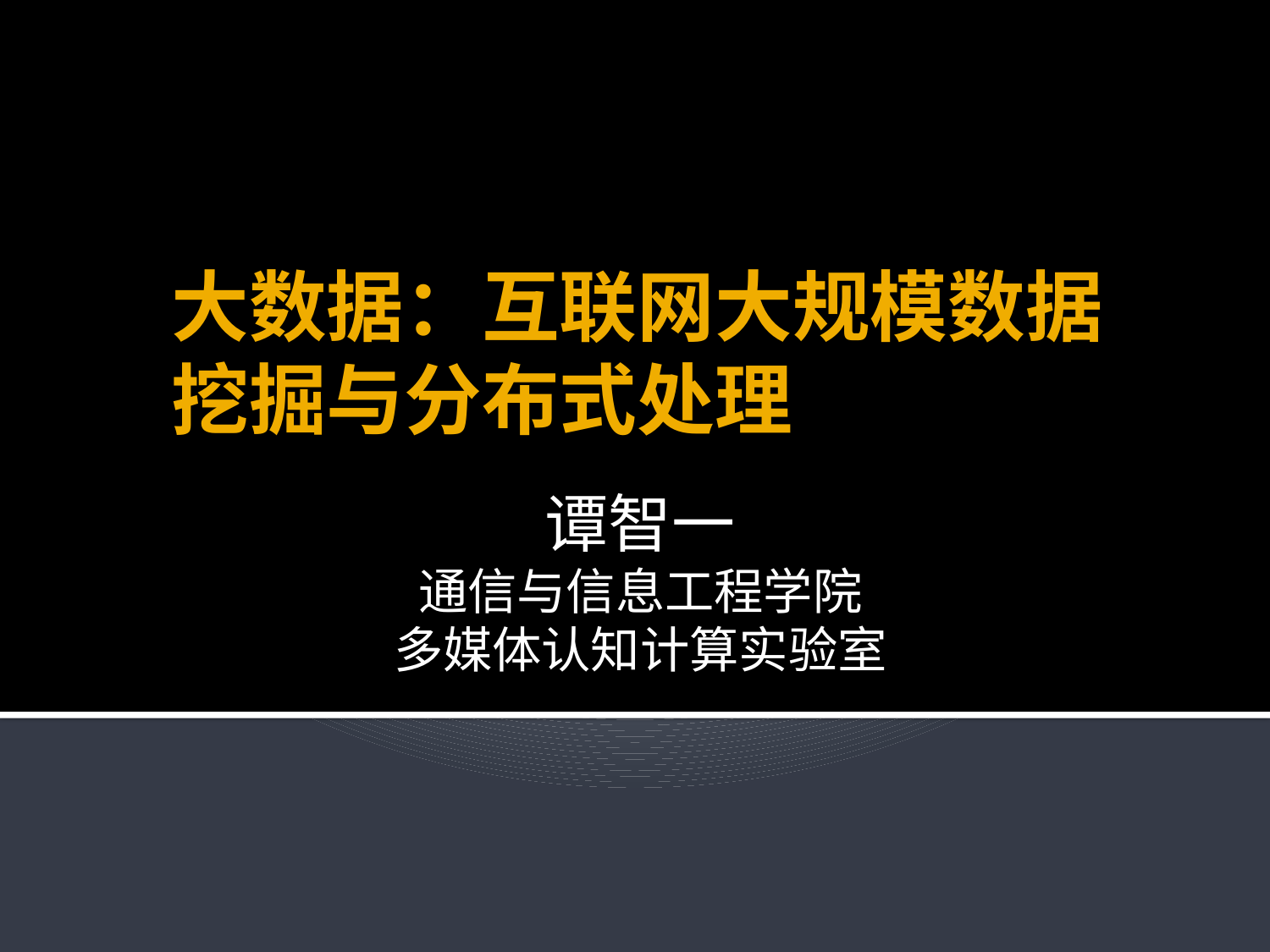

# 大数据：互联网大规模数据挖掘与分布式处理
谭智一
通信与信息工程学院
多媒体认知计算实验室